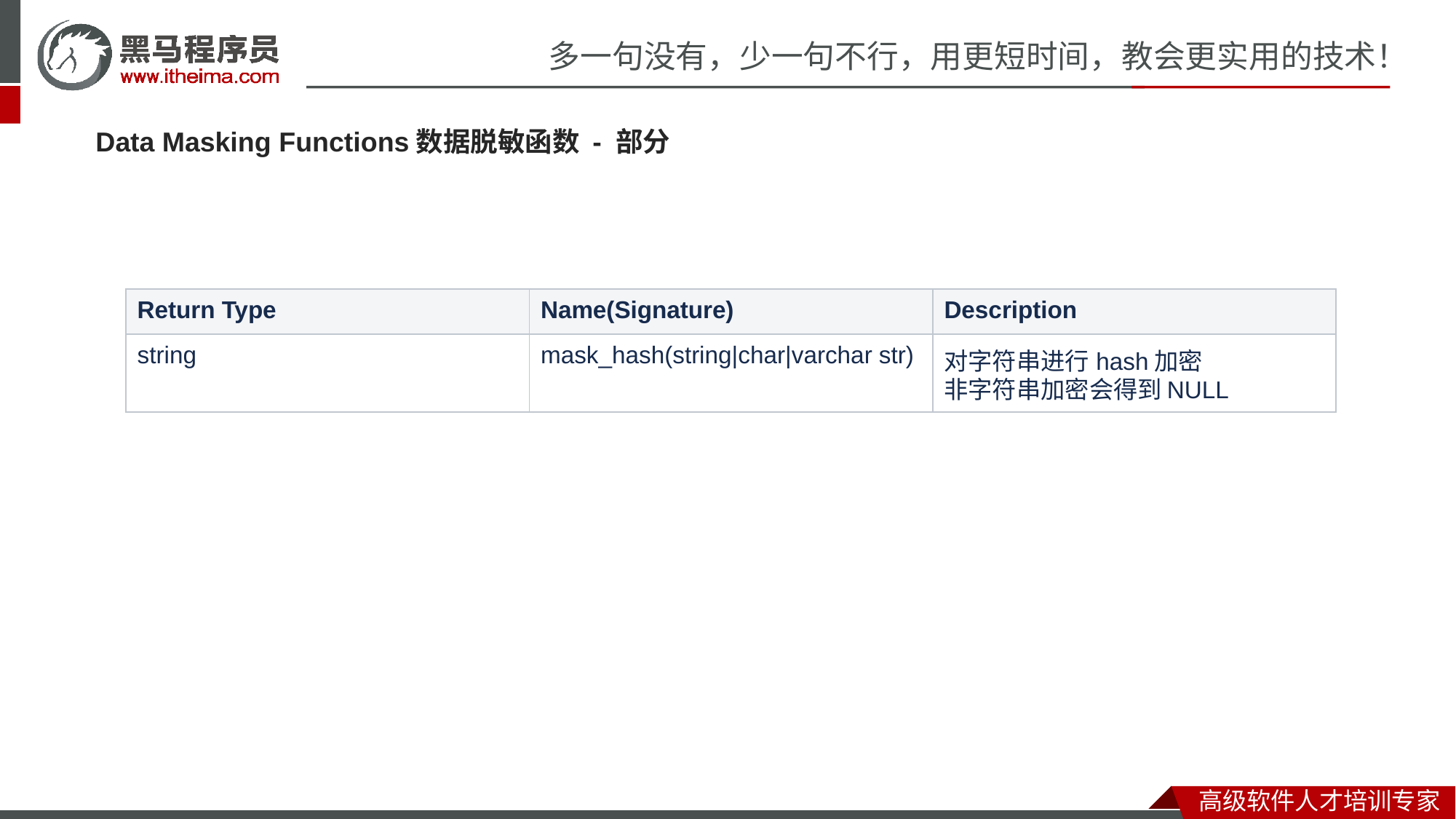

Data Masking Functions数据脱敏函数 - 部分
| Return Type | Name(Signature) | Description |
| --- | --- | --- |
| string | mask\_hash(string|char|varchar str) | 对字符串进行hash加密 非字符串加密会得到NULL |